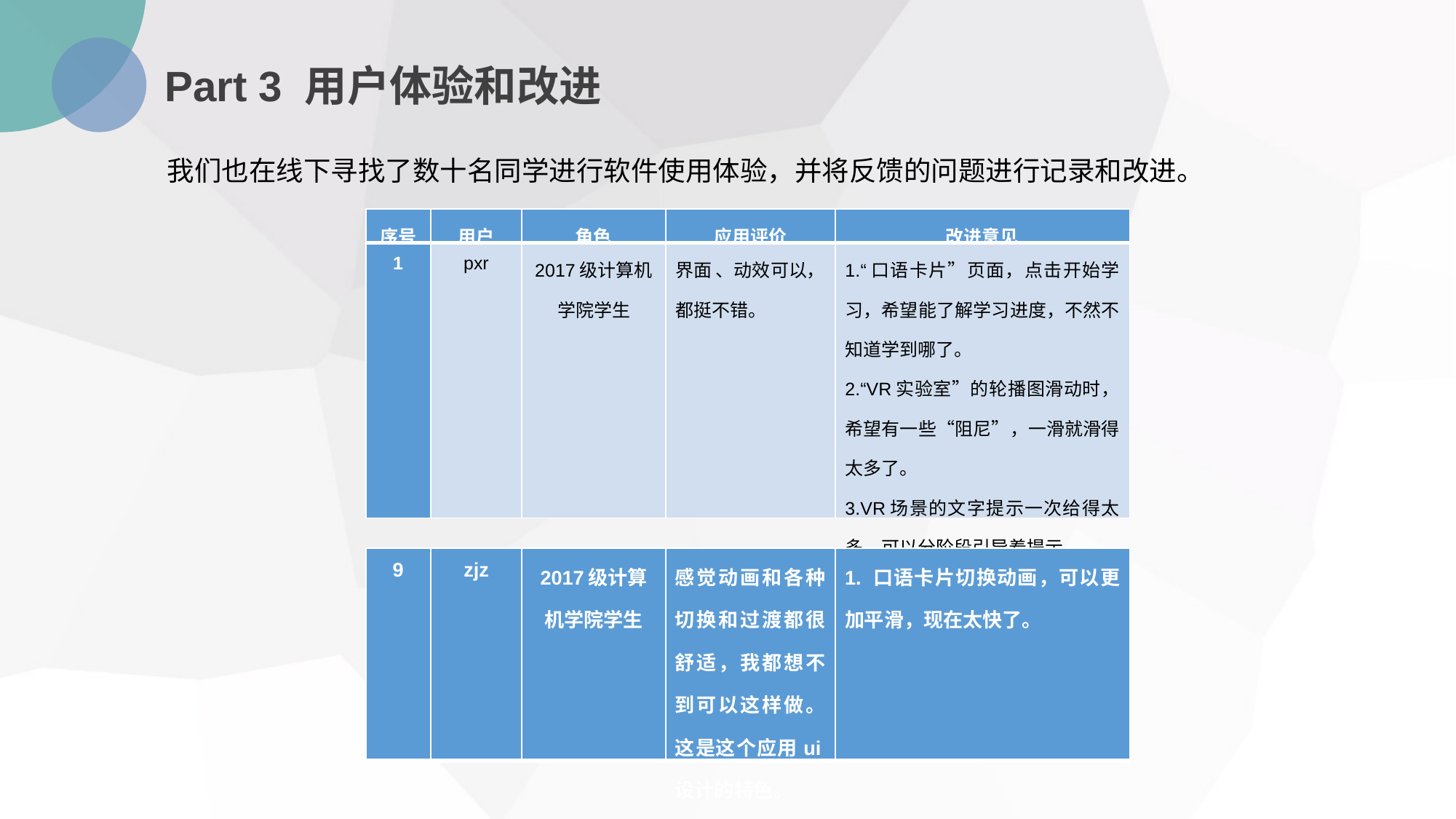

Part 3 用户体验和改进
我们也在线下寻找了数十名同学进行软件使用体验，并将反馈的问题进行记录和改进。
| 序号 | 用户 | 角色 | 应用评价 | 改进意见 |
| --- | --- | --- | --- | --- |
| 1 | pxr | 2017级计算机学院学生 | 界面 、动效可以，都挺不错。 | 1.“口语卡片”页面，点击开始学习，希望能了解学习进度，不然不知道学到哪了。 2.“VR实验室”的轮播图滑动时，希望有一些“阻尼”，一滑就滑得太多了。 3.VR场景的文字提示一次给得太多，可以分阶段引导着提示。 |
| 9 | zjz | 2017级计算机学院学生 | 感觉动画和各种切换和过渡都很舒适，我都想不到可以这样做。这是这个应用ui设计的特色。 | 1. 口语卡片切换动画，可以更加平滑，现在太快了。 |
| --- | --- | --- | --- | --- |